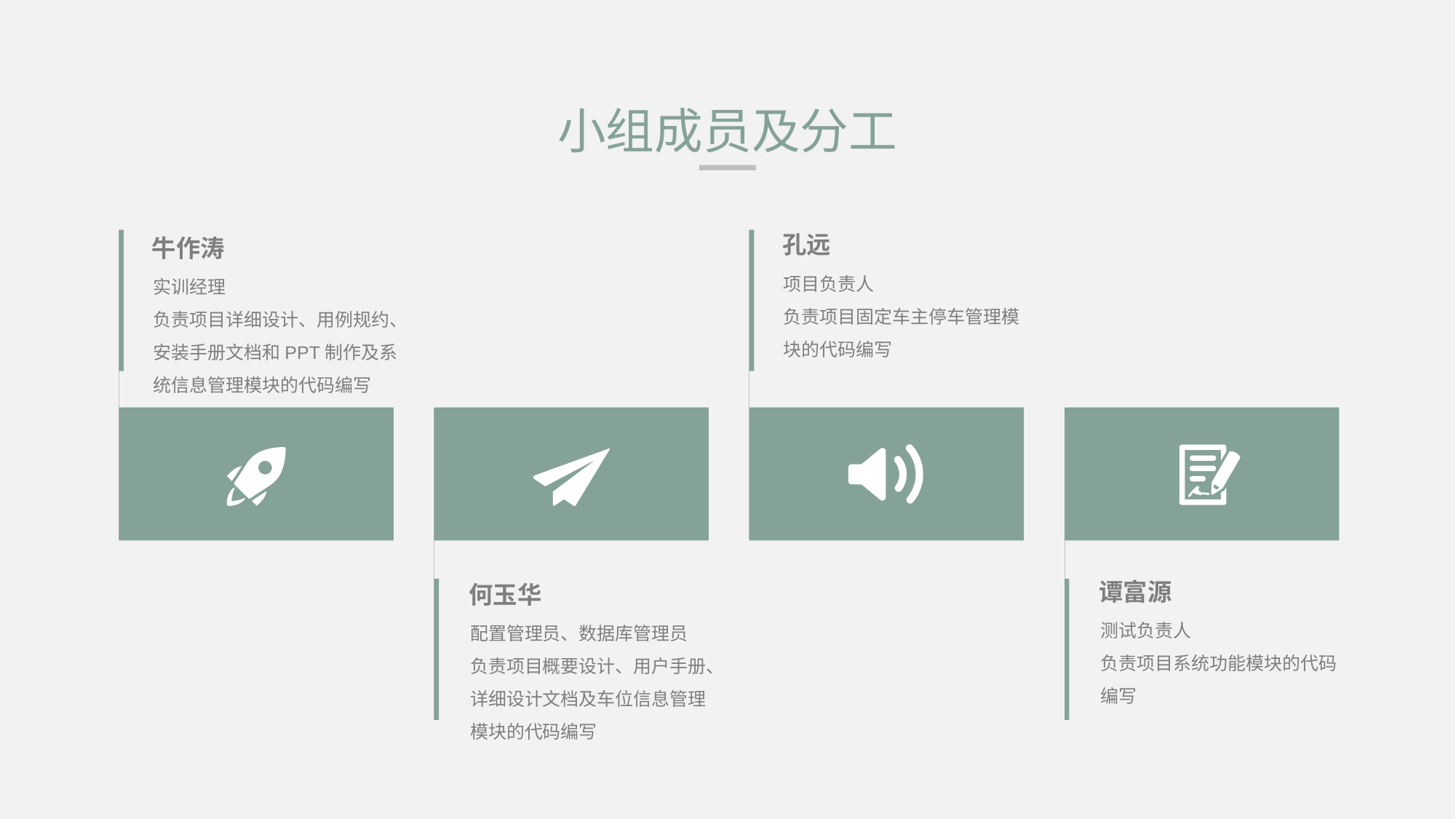

小组成员及分工

孔远

牛作涛
项目负责人
负责项目固定车主停车管理模块的代码编写
实训经理
负责项目详细设计、用例规约、安装手册文档和PPT制作及系统信息管理模块的代码编写

谭富源

何玉华
测试负责人
负责项目系统功能模块的代码编写
配置管理员、数据库管理员
负责项目概要设计、用户手册、详细设计文档及车位信息管理模块的代码编写